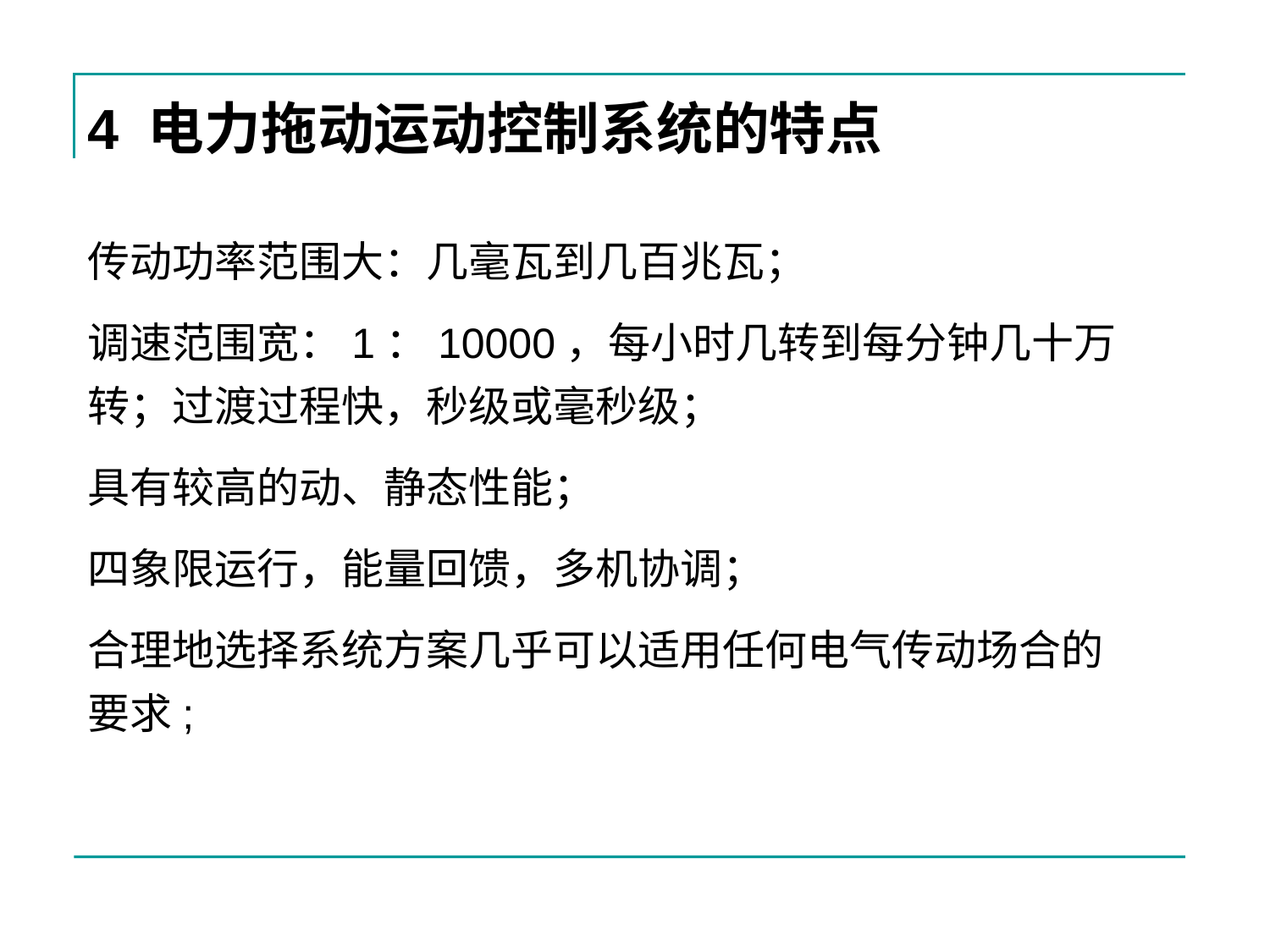

4 电力拖动运动控制系统的特点
传动功率范围大：几毫瓦到几百兆瓦；
调速范围宽：1：10000，每小时几转到每分钟几十万转；过渡过程快，秒级或毫秒级；
具有较高的动、静态性能；
四象限运行，能量回馈，多机协调；
合理地选择系统方案几乎可以适用任何电气传动场合的要求;